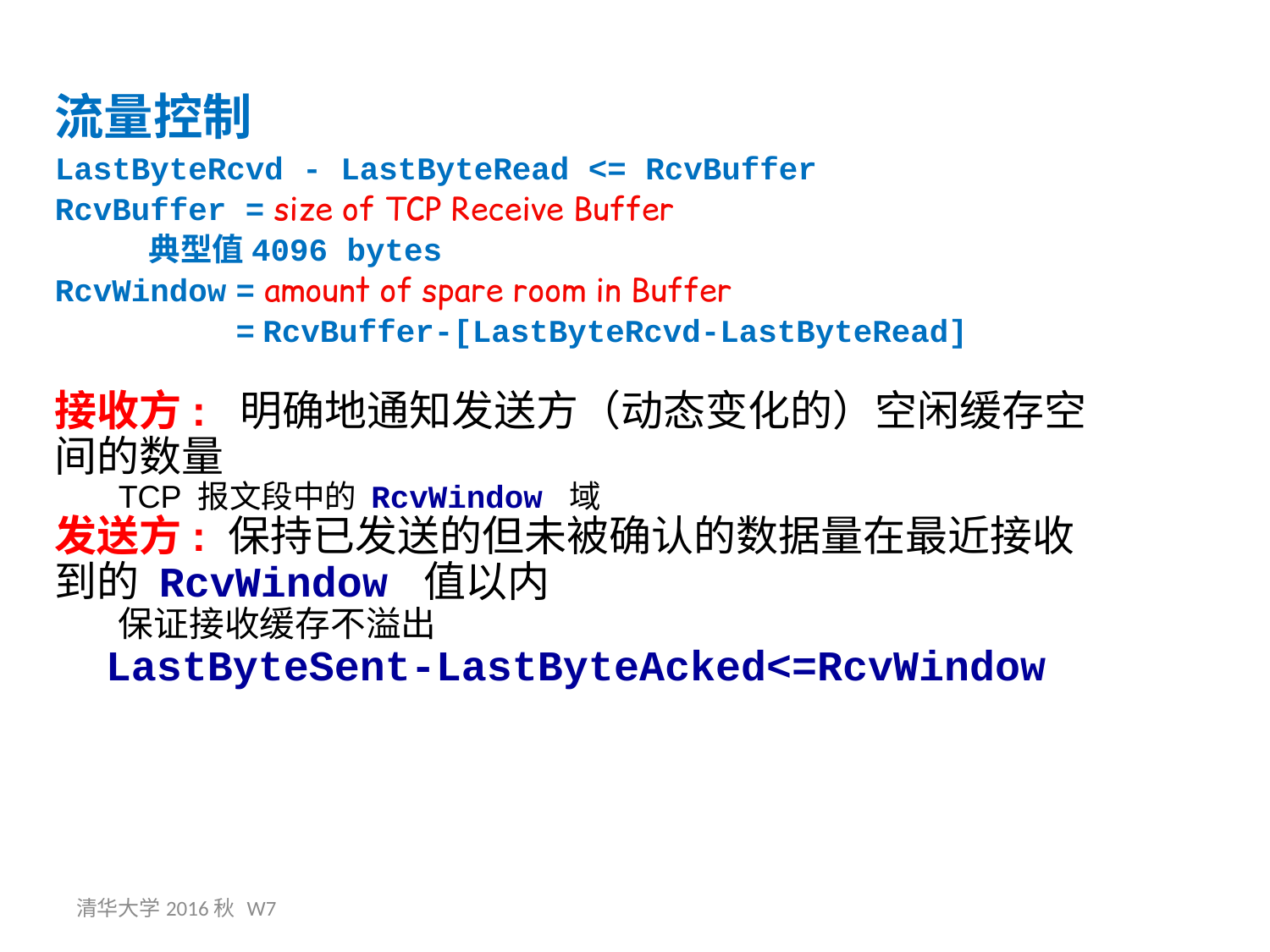

流量控制
LastByteRcvd - LastByteRead <= RcvBuffer
RcvBuffer = size of TCP Receive Buffer
            典型值4096 bytes
RcvWindow = amount of spare room in Buffer
                   = RcvBuffer-[LastByteRcvd-LastByteRead]

接收方:  明确地通知发送方（动态变化的）空闲缓存空间的数量
TCP 报文段中的 RcvWindow 域
发送方: 保持已发送的但未被确认的数据量在最近接收到的 RcvWindow 值以内
保证接收缓存不溢出
  LastByteSent-LastByteAcked<=RcvWindow

清华大学2016秋 W7
42